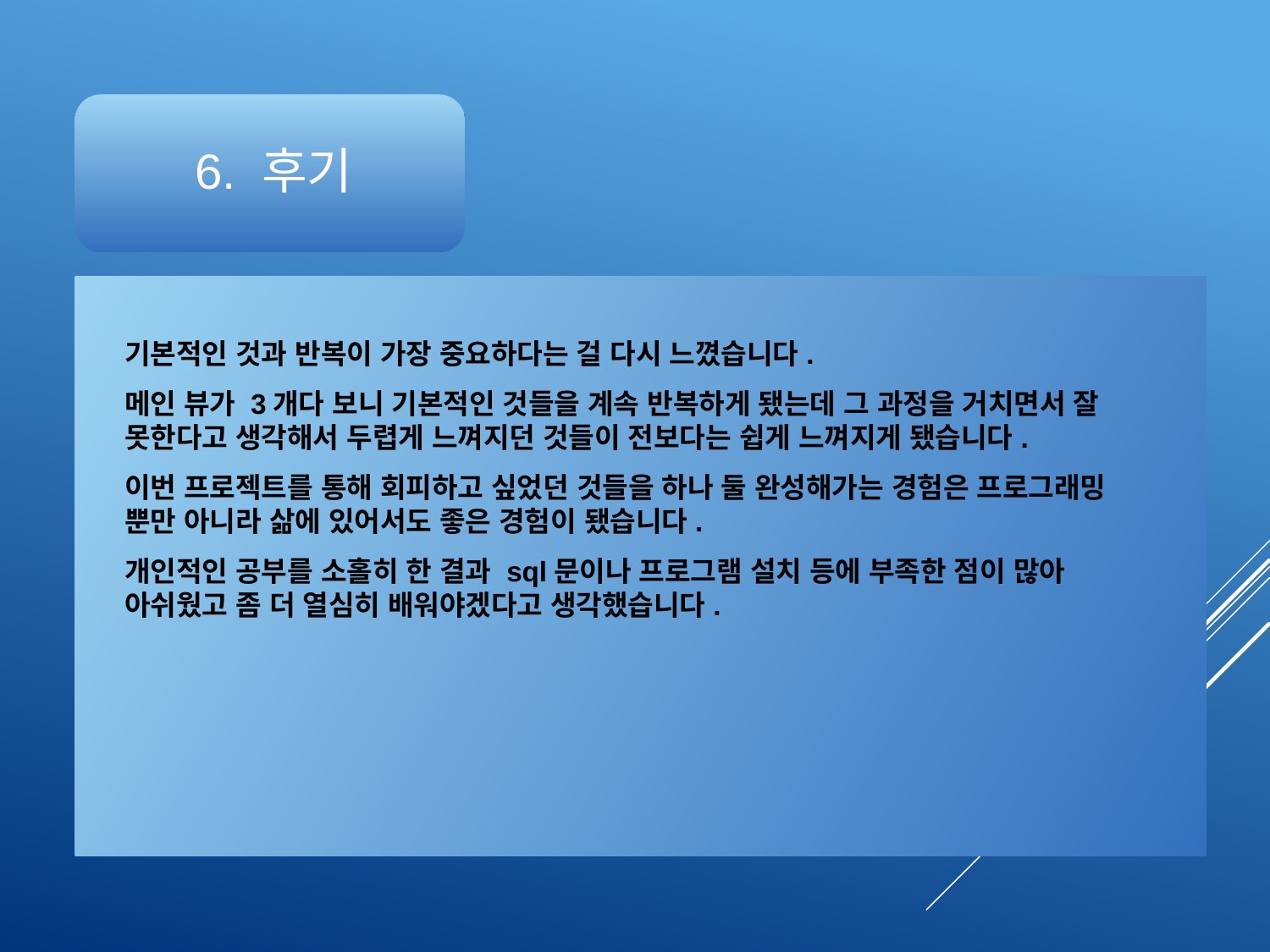

6. 후기
기본적인 것과 반복이 가장 중요하다는 걸 다시 느꼈습니다.
메인 뷰가 3개다 보니 기본적인 것들을 계속 반복하게 됐는데 그 과정을 거치면서 잘 못한다고 생각해서 두렵게 느껴지던 것들이 전보다는 쉽게 느껴지게 됐습니다.
이번 프로젝트를 통해 회피하고 싶었던 것들을 하나 둘 완성해가는 경험은 프로그래밍 뿐만 아니라 삶에 있어서도 좋은 경험이 됐습니다.
개인적인 공부를 소홀히 한 결과 sql문이나 프로그램 설치 등에 부족한 점이 많아 아쉬웠고 좀 더 열심히 배워야겠다고 생각했습니다.